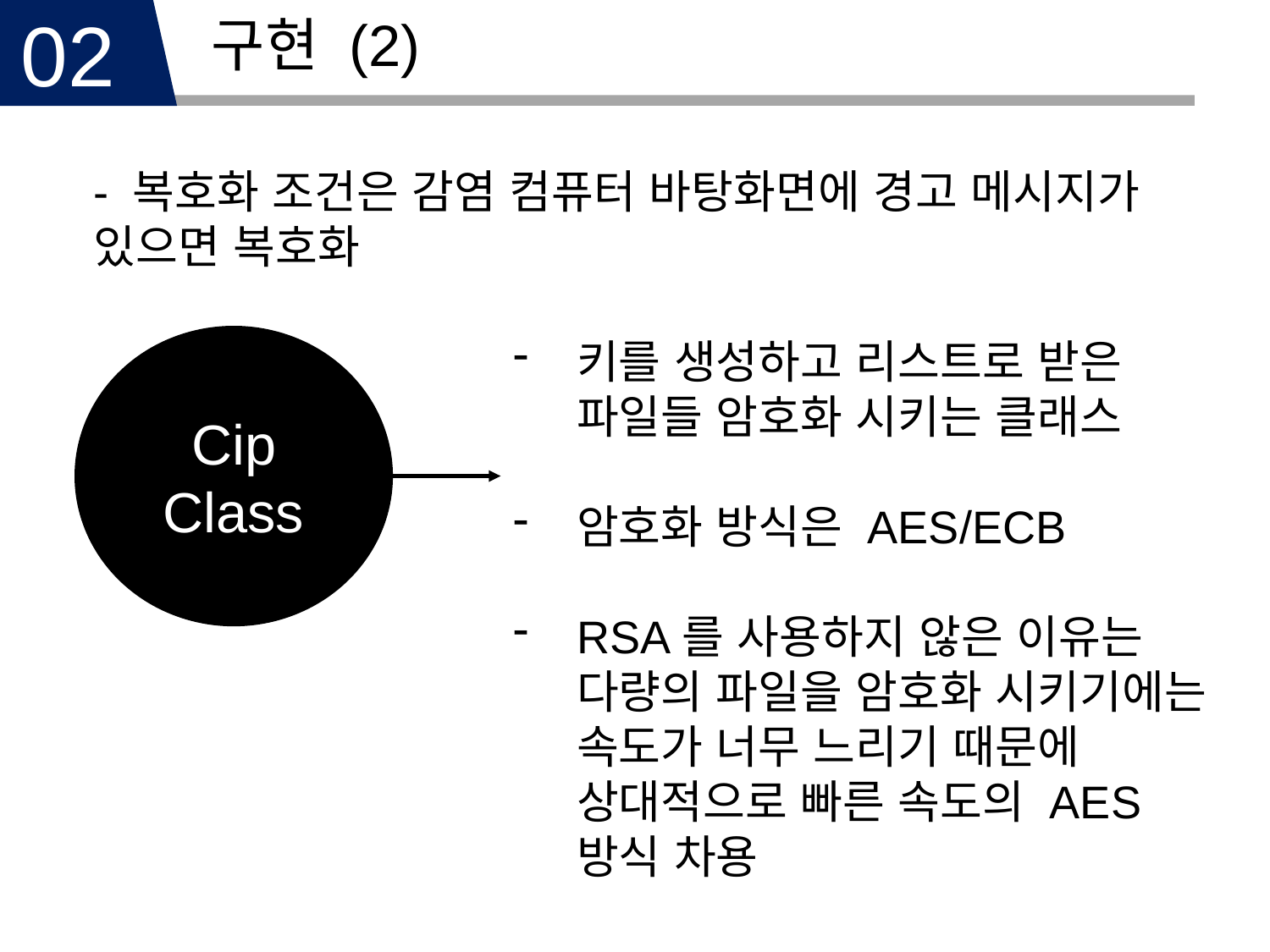

02
# 구현 (2)

- 복호화 조건은 감염 컴퓨터 바탕화면에 경고 메시지가 있으면 복호화
Cip Class
키를 생성하고 리스트로 받은 파일들 암호화 시키는 클래스
암호화 방식은 AES/ECB
RSA를 사용하지 않은 이유는 다량의 파일을 암호화 시키기에는 속도가 너무 느리기 때문에 상대적으로 빠른 속도의 AES 방식 차용